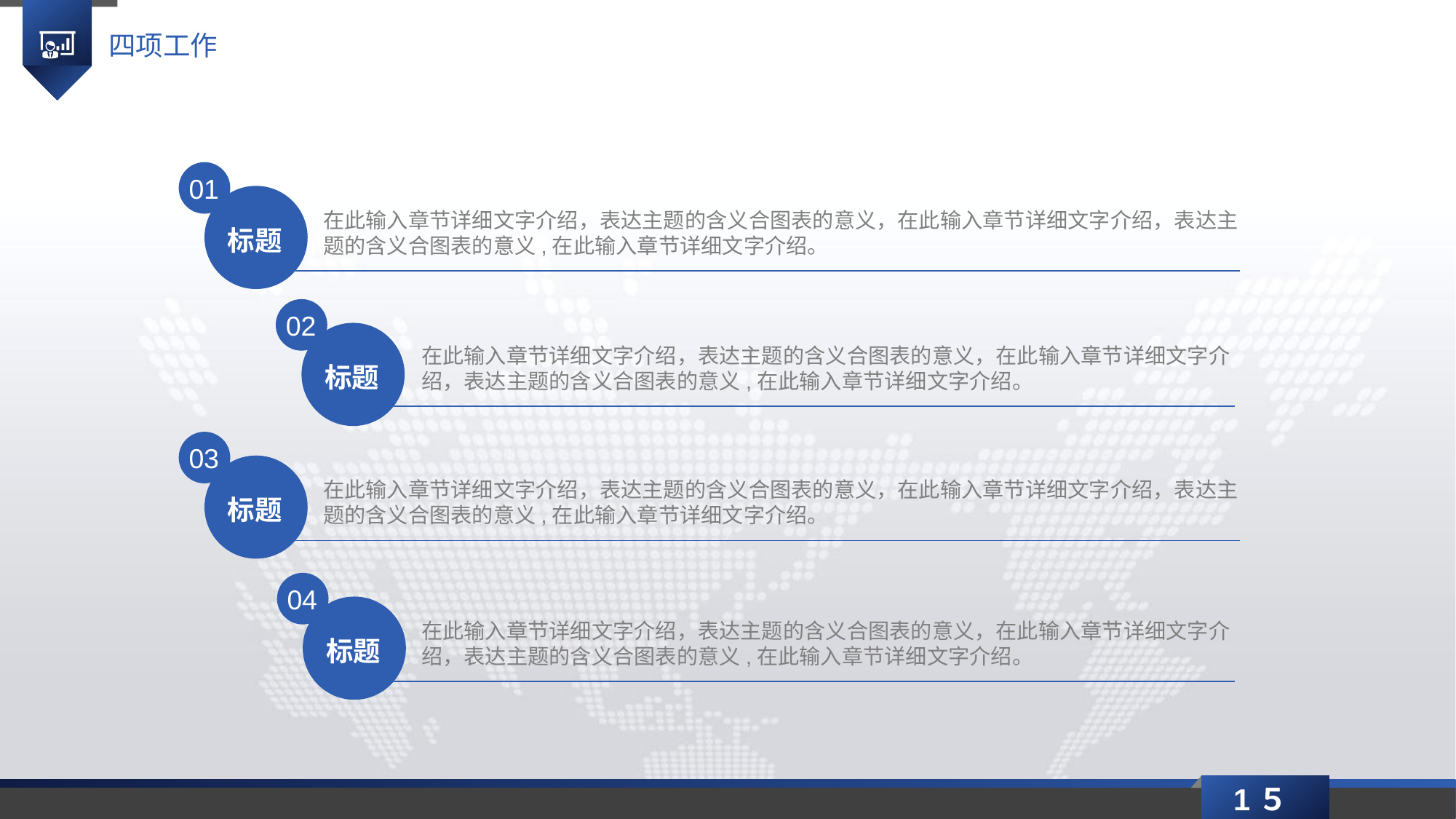

四项工作

01

标题
在此输入章节详细文字介绍，表达主题的含义合图表的意义，在此输入章节详细文字介绍，表达主题的含义合图表的意义,在此输入章节详细文字介绍。

02

标题
在此输入章节详细文字介绍，表达主题的含义合图表的意义，在此输入章节详细文字介绍，表达主题的含义合图表的意义,在此输入章节详细文字介绍。

03

标题
在此输入章节详细文字介绍，表达主题的含义合图表的意义，在此输入章节详细文字介绍，表达主题的含义合图表的意义,在此输入章节详细文字介绍。

04

标题
在此输入章节详细文字介绍，表达主题的含义合图表的意义，在此输入章节详细文字介绍，表达主题的含义合图表的意义,在此输入章节详细文字介绍。

1５

延时符